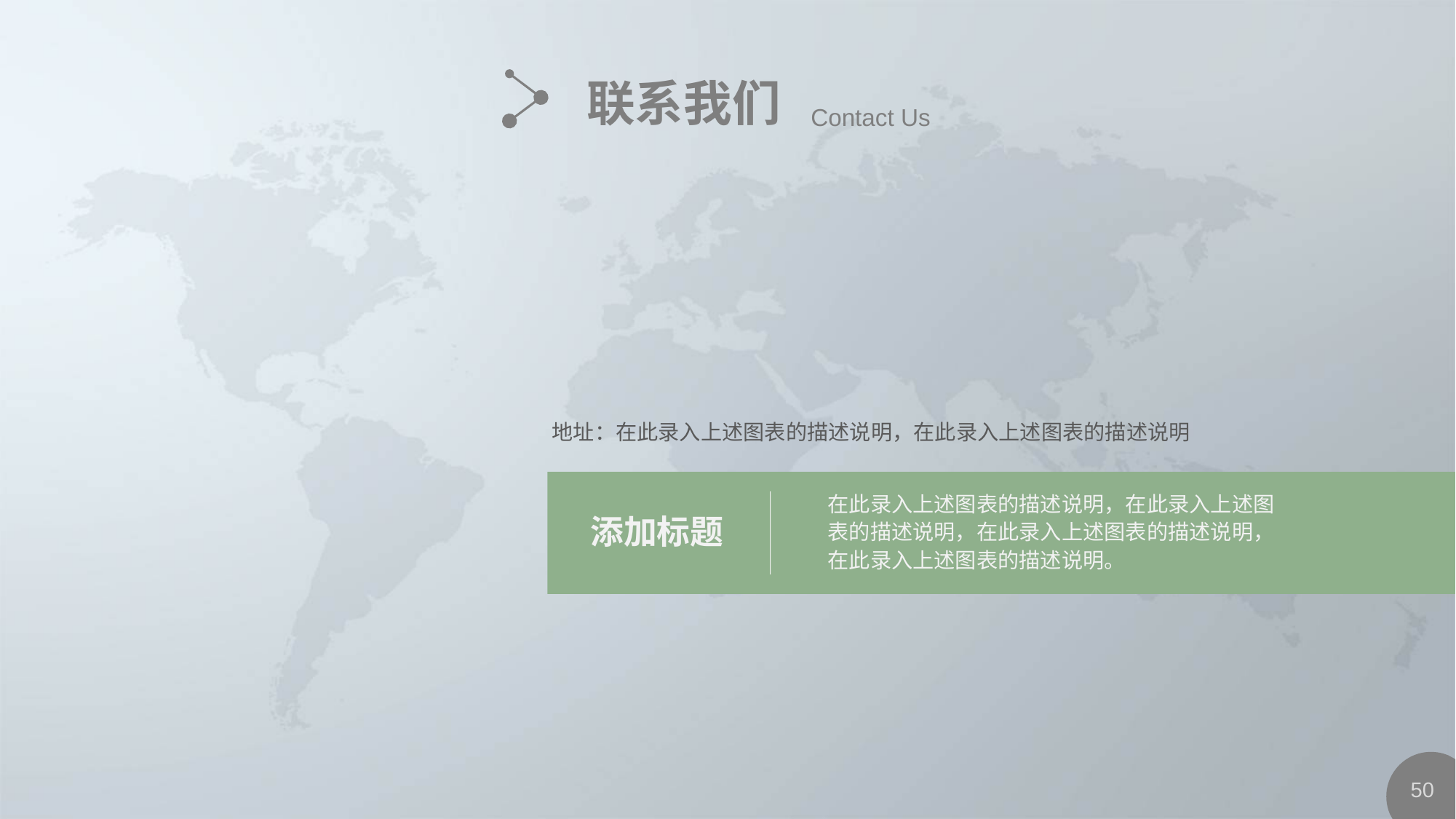

联系我们
Contact Us
地址：在此录入上述图表的描述说明，在此录入上述图表的描述说明

在此录入上述图表的描述说明，在此录入上述图表的描述说明，在此录入上述图表的描述说明，在此录入上述图表的描述说明。

添加标题